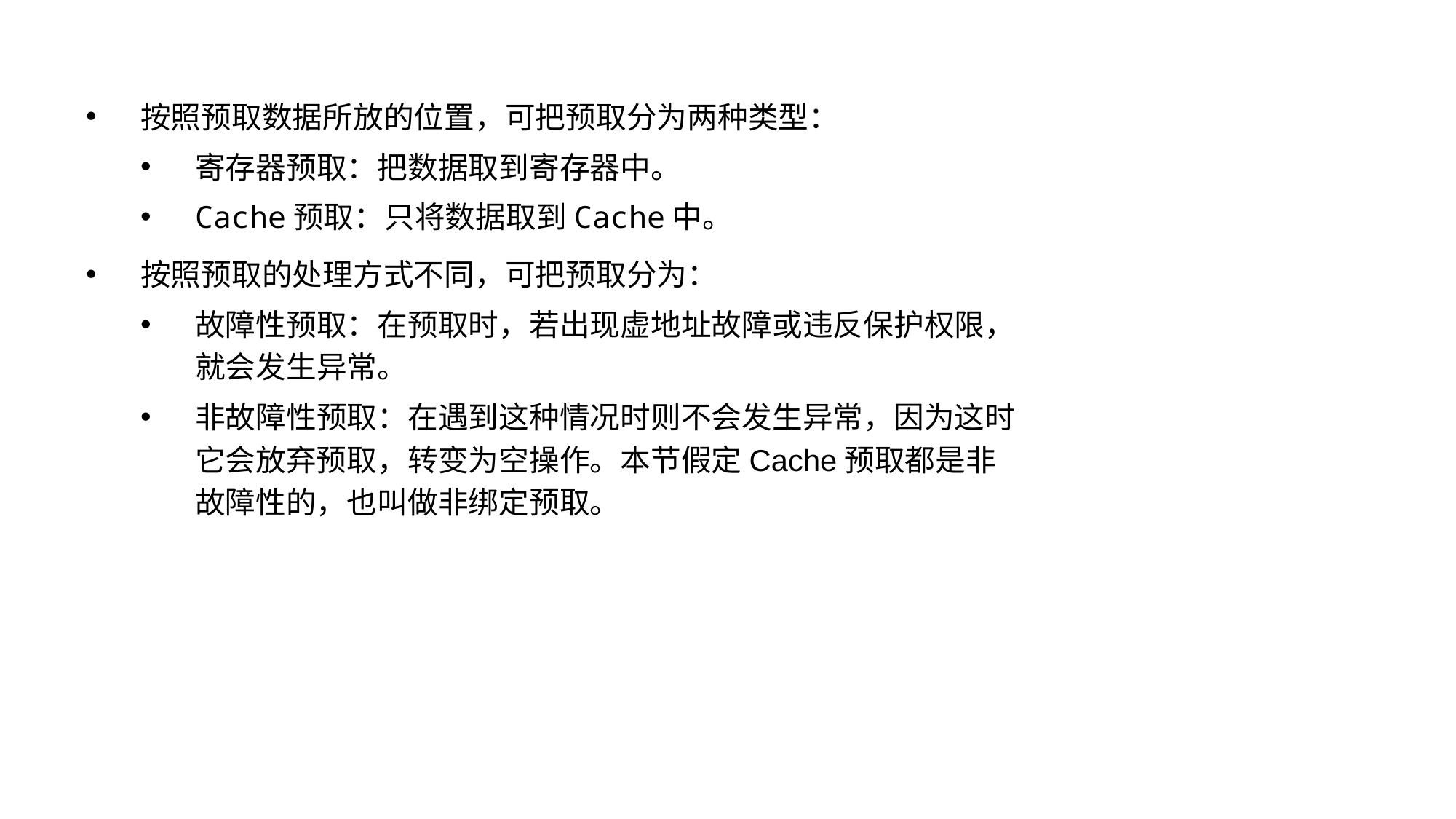

按照预取数据所放的位置，可把预取分为两种类型：
寄存器预取：把数据取到寄存器中。
Cache预取：只将数据取到Cache中。
按照预取的处理方式不同，可把预取分为：
故障性预取：在预取时，若出现虚地址故障或违反保护权限，就会发生异常。
非故障性预取：在遇到这种情况时则不会发生异常，因为这时它会放弃预取，转变为空操作。本节假定Cache预取都是非故障性的，也叫做非绑定预取。